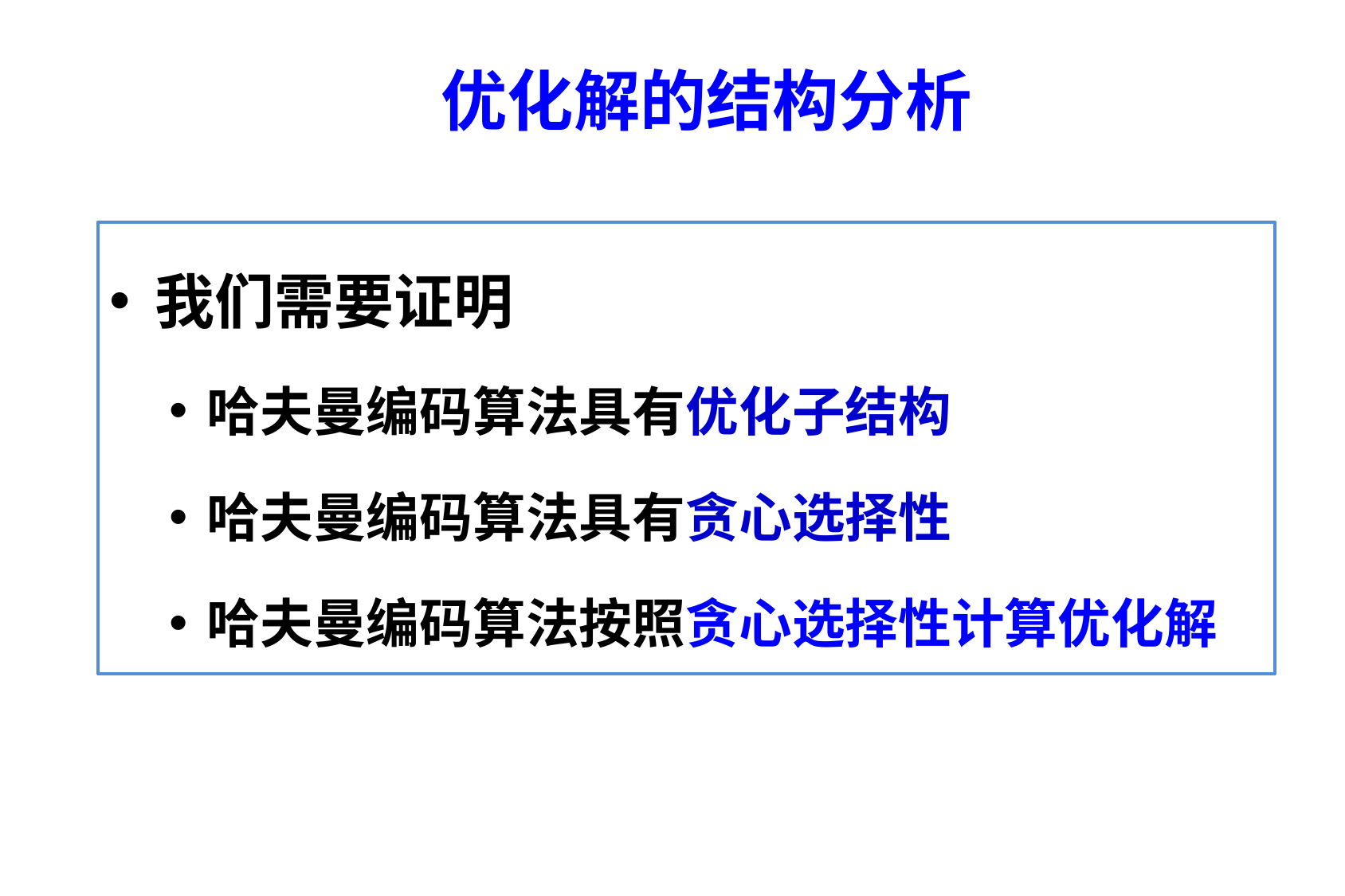

# 优化解的结构分析
我们需要证明
哈夫曼编码算法具有优化子结构
哈夫曼编码算法具有贪心选择性
哈夫曼编码算法按照贪心选择性计算优化解